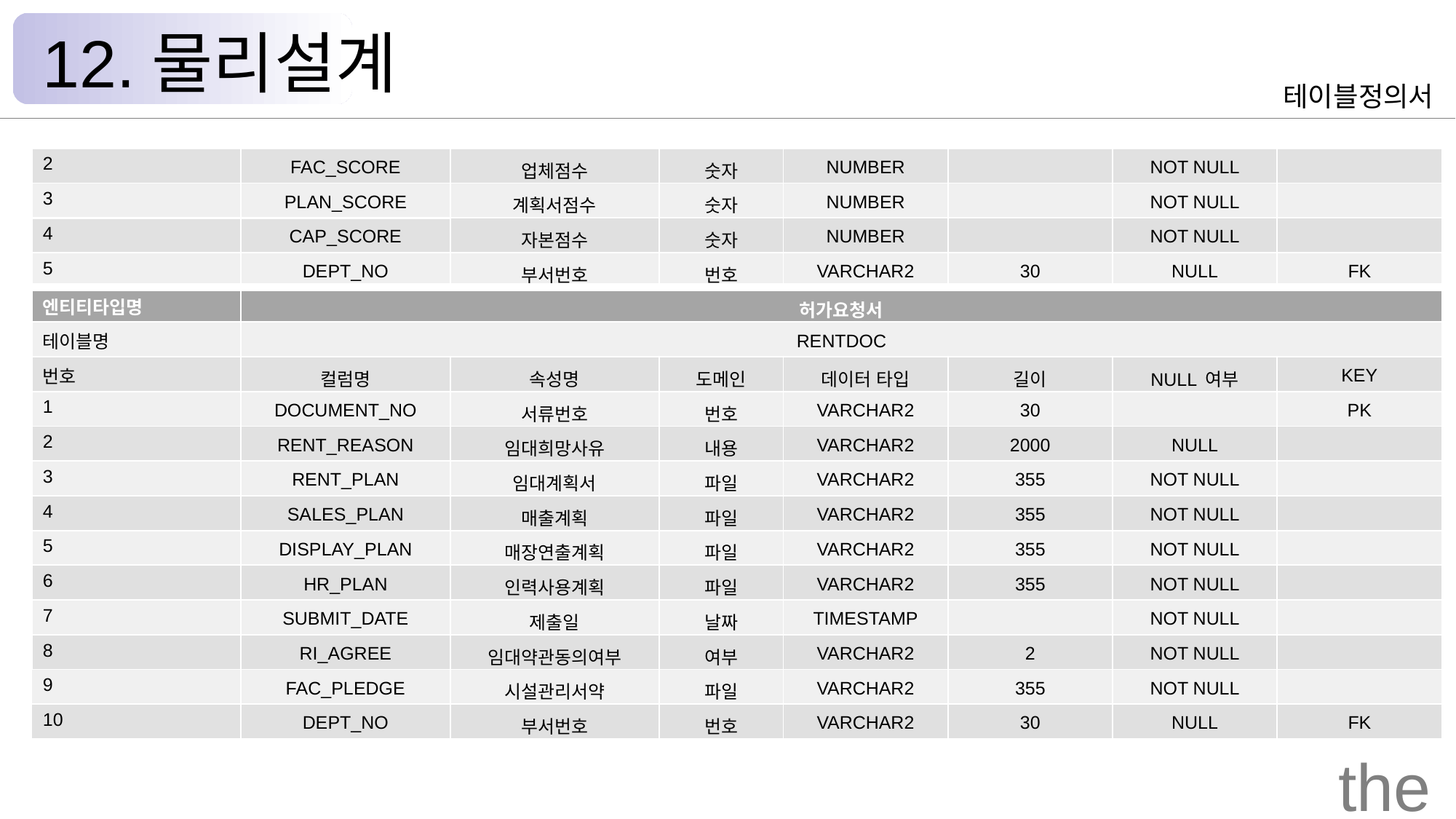

12.물리설계

테이블정의서
| 2 | FAC\_SCORE | 업체점수 | 숫자 | NUMBER |  | NOT NULL |  |
| --- | --- | --- | --- | --- | --- | --- | --- |
| 3 | PLAN\_SCORE | 계획서점수 | 숫자 | NUMBER |  | NOT NULL |  |
| 4 | CAP\_SCORE | 자본점수 | 숫자 | NUMBER |  | NOT NULL |  |
| 5 | DEPT\_NO | 부서번호 | 번호 | VARCHAR2 | 30 | NULL | FK |
| 엔티티타입명 | 허가요청서 |  |  |  |  |  |  |
| 테이블명 | RENTDOC |  |  |  |  |  |  |
| 번호 | 컬럼명 | 속성명 | 도메인 | 데이터 타입 | 길이 | NULL 여부 | KEY |
| 1 | DOCUMENT\_NO | 서류번호 | 번호 | VARCHAR2 | 30 |  | PK |
| 2 | RENT\_REASON | 임대희망사유 | 내용 | VARCHAR2 | 2000 | NULL |  |
| 3 | RENT\_PLAN | 임대계획서 | 파일 | VARCHAR2 | 355 | NOT NULL |  |
| 4 | SALES\_PLAN | 매출계획 | 파일 | VARCHAR2 | 355 | NOT NULL |  |
| 5 | DISPLAY\_PLAN | 매장연출계획 | 파일 | VARCHAR2 | 355 | NOT NULL |  |
| 6 | HR\_PLAN | 인력사용계획 | 파일 | VARCHAR2 | 355 | NOT NULL |  |
| 7 | SUBMIT\_DATE | 제출일 | 날짜 | TIMESTAMP |  | NOT NULL |  |
| 8 | RI\_AGREE | 임대약관동의여부 | 여부 | VARCHAR2 | 2 | NOT NULL |  |
| 9 | FAC\_PLEDGE | 시설관리서약 | 파일 | VARCHAR2 | 355 | NOT NULL |  |
| 10 | DEPT\_NO | 부서번호 | 번호 | VARCHAR2 | 30 | NULL | FK |
the Palace